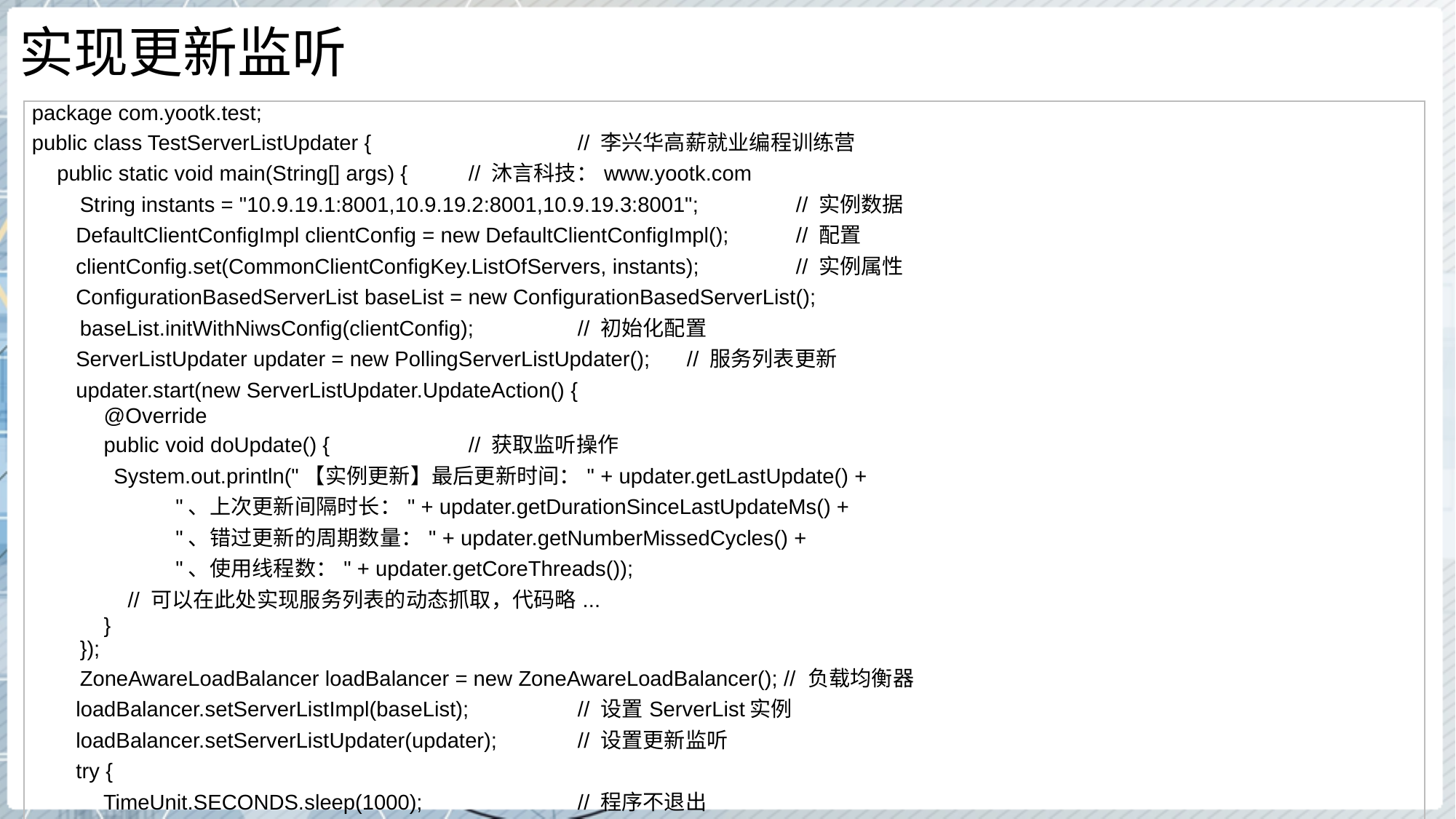

# 实现更新监听
| package com.yootk.test; public class TestServerListUpdater { // 李兴华高薪就业编程训练营 public static void main(String[] args) { // 沐言科技：www.yootk.com String instants = "10.9.19.1:8001,10.9.19.2:8001,10.9.19.3:8001"; // 实例数据 DefaultClientConfigImpl clientConfig = new DefaultClientConfigImpl(); // 配置 clientConfig.set(CommonClientConfigKey.ListOfServers, instants); // 实例属性 ConfigurationBasedServerList baseList = new ConfigurationBasedServerList(); baseList.initWithNiwsConfig(clientConfig); // 初始化配置 ServerListUpdater updater = new PollingServerListUpdater(); // 服务列表更新 updater.start(new ServerListUpdater.UpdateAction() { @Override public void doUpdate() { // 获取监听操作 System.out.println("【实例更新】最后更新时间：" + updater.getLastUpdate() + "、上次更新间隔时长：" + updater.getDurationSinceLastUpdateMs() + "、错过更新的周期数量：" + updater.getNumberMissedCycles() + "、使用线程数：" + updater.getCoreThreads()); // 可以在此处实现服务列表的动态抓取，代码略... } }); ZoneAwareLoadBalancer loadBalancer = new ZoneAwareLoadBalancer(); // 负载均衡器 loadBalancer.setServerListImpl(baseList); // 设置ServerList实例 loadBalancer.setServerListUpdater(updater); // 设置更新监听 try { TimeUnit.SECONDS.sleep(1000); // 程序不退出 } catch (InterruptedException e) {} } } |
| --- |